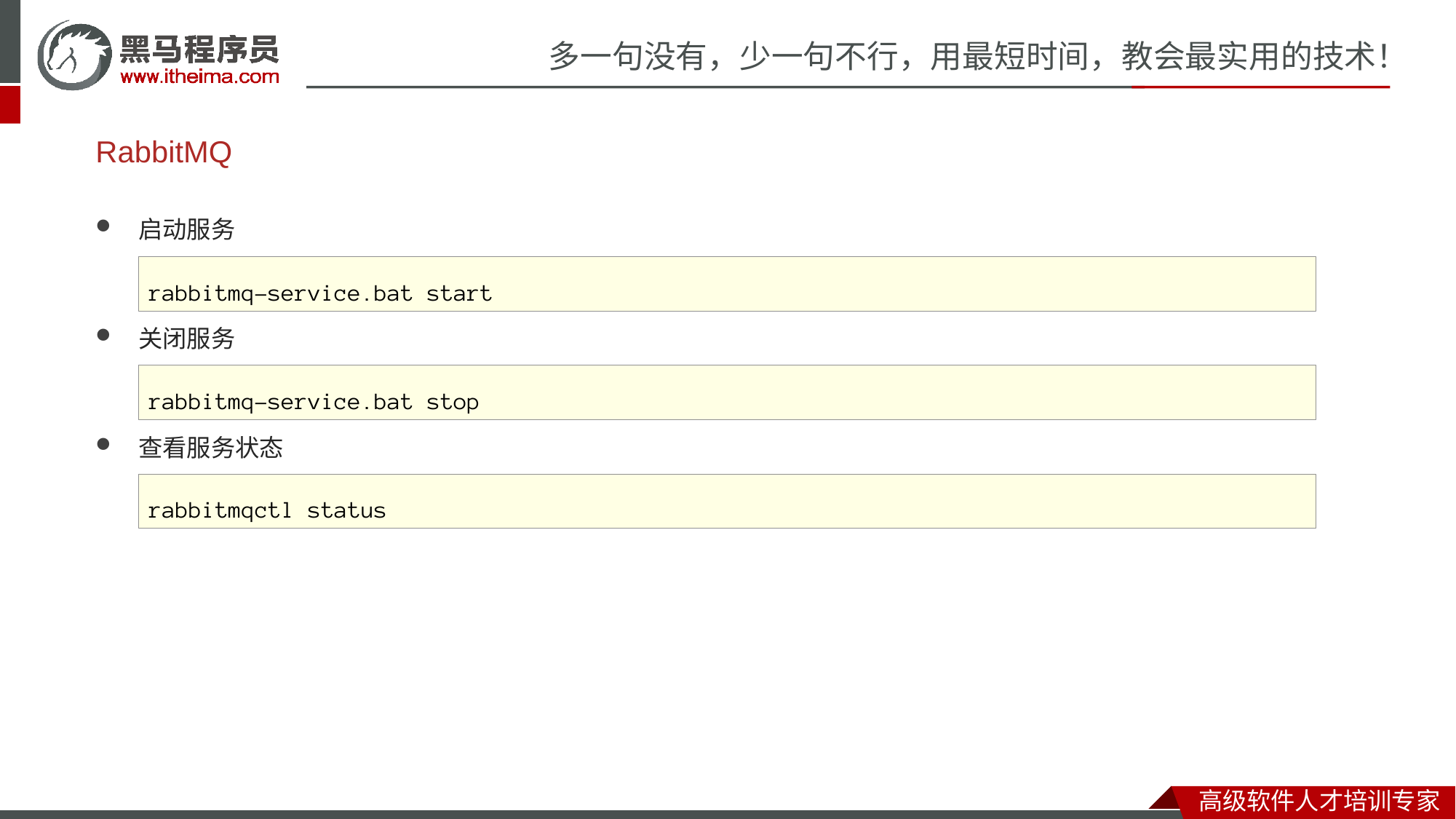

# RabbitMQ
启动服务

关闭服务

查看服务状态

rabbitmq-service.bat start
rabbitmq-service.bat stop
rabbitmqctl status